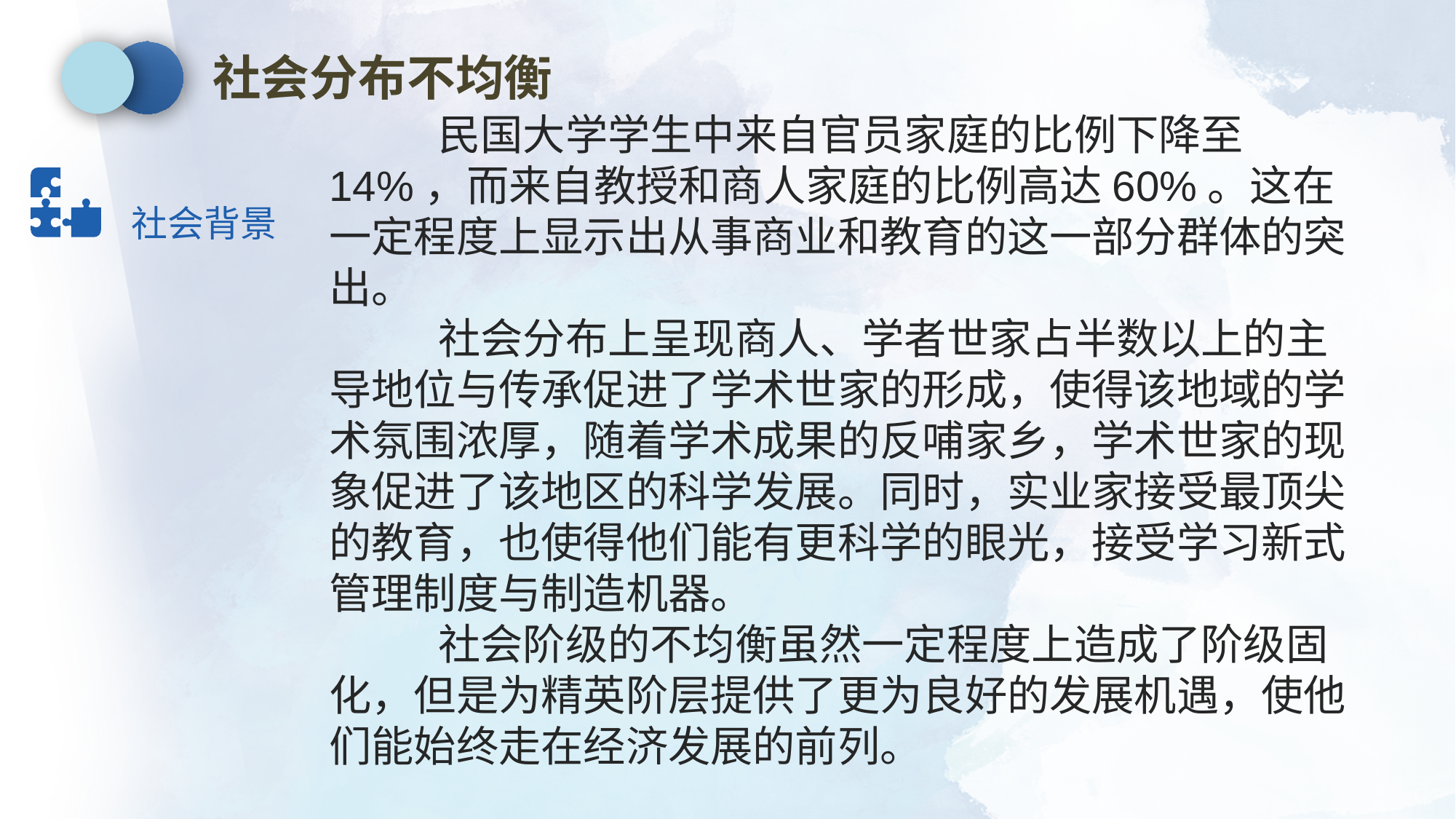

社会分布不均衡
	民国大学学生中来自官员家庭的比例下降至14%，而来自教授和商人家庭的比例高达60%。这在一定程度上显示出从事商业和教育的这一部分群体的突出。
	社会分布上呈现商人、学者世家占半数以上的主导地位与传承促进了学术世家的形成，使得该地域的学术氛围浓厚，随着学术成果的反哺家乡，学术世家的现象促进了该地区的科学发展。同时，实业家接受最顶尖的教育，也使得他们能有更科学的眼光，接受学习新式管理制度与制造机器。
	社会阶级的不均衡虽然一定程度上造成了阶级固化，但是为精英阶层提供了更为良好的发展机遇，使他们能始终走在经济发展的前列。

社会背景